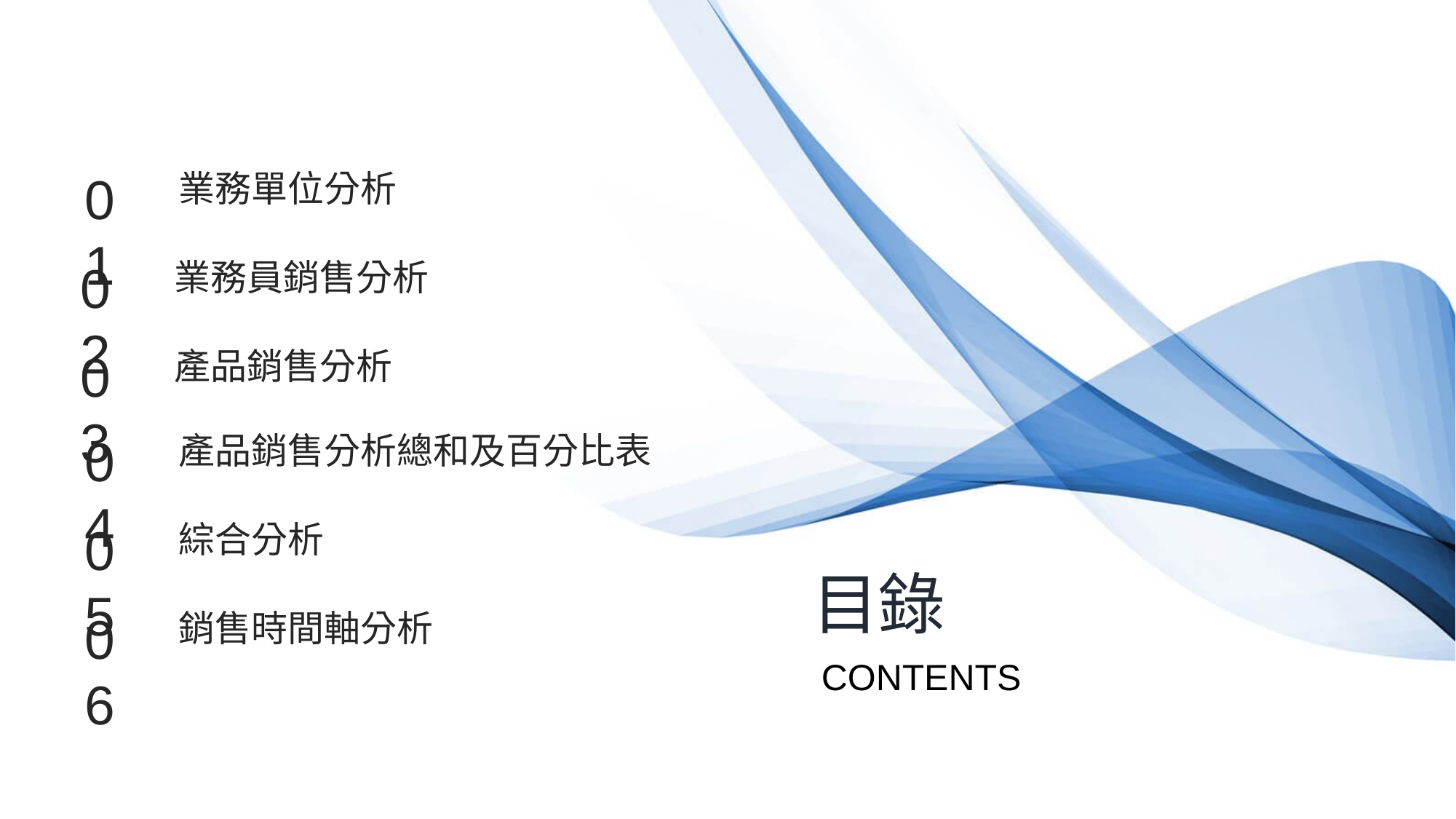

01
業務單位分析
02
業務員銷售分析
03
產品銷售分析
04
產品銷售分析總和及百分比表
05
綜合分析
目錄
06
銷售時間軸分析
CONTENTS